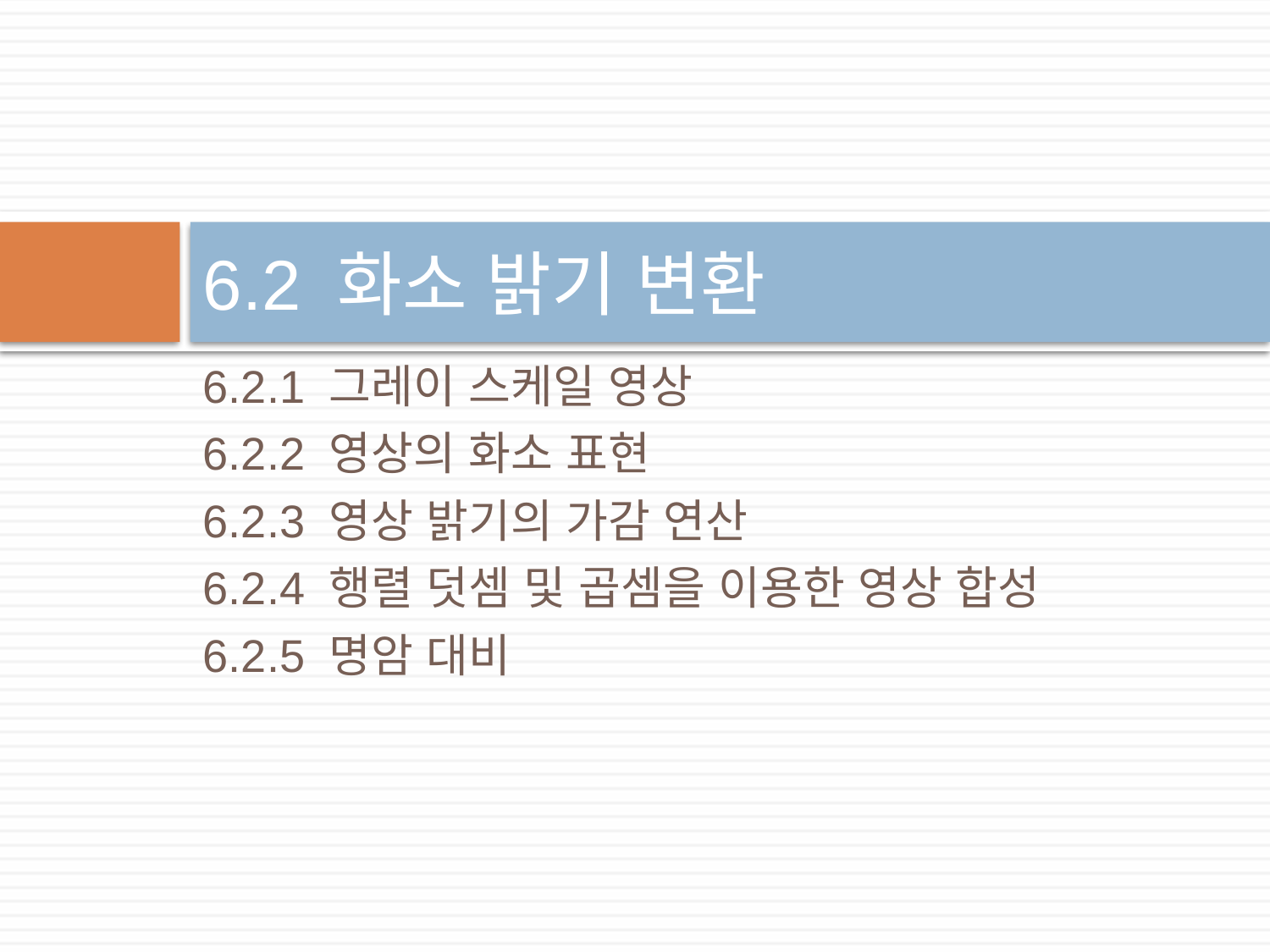

# 6.2 화소 밝기 변환
6.2.1 그레이 스케일 영상
6.2.2 영상의 화소 표현
6.2.3 영상 밝기의 가감 연산
6.2.4 행렬 덧셈 및 곱셈을 이용한 영상 합성
6.2.5 명암 대비